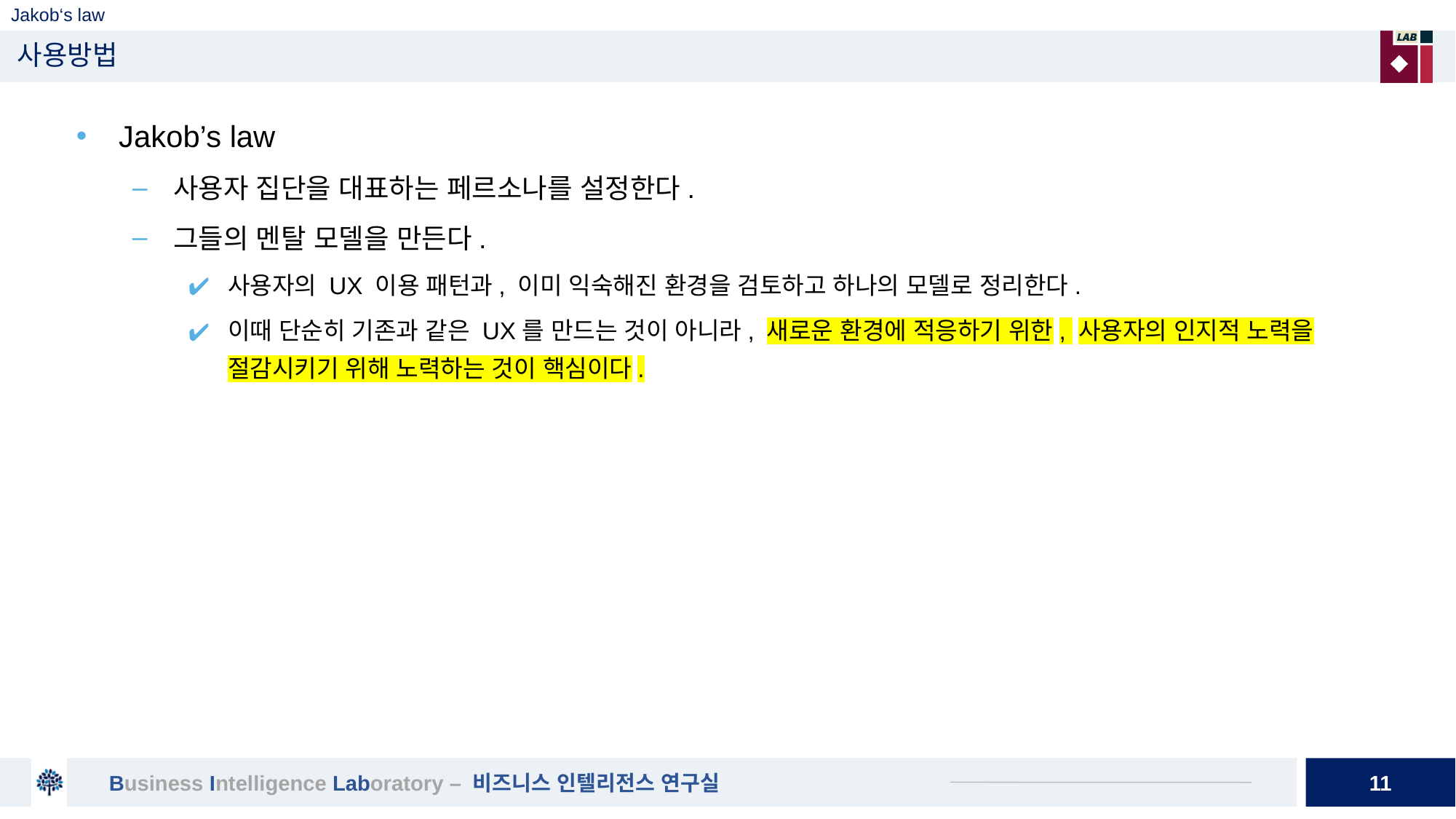

# Jakob‘s law
사용방법
Jakob’s law
사용자 집단을 대표하는 페르소나를 설정한다.
그들의 멘탈 모델을 만든다.
사용자의 UX 이용 패턴과, 이미 익숙해진 환경을 검토하고 하나의 모델로 정리한다.
이때 단순히 기존과 같은 UX를 만드는 것이 아니라, 새로운 환경에 적응하기 위한, 사용자의 인지적 노력을 절감시키기 위해 노력하는 것이 핵심이다.

11